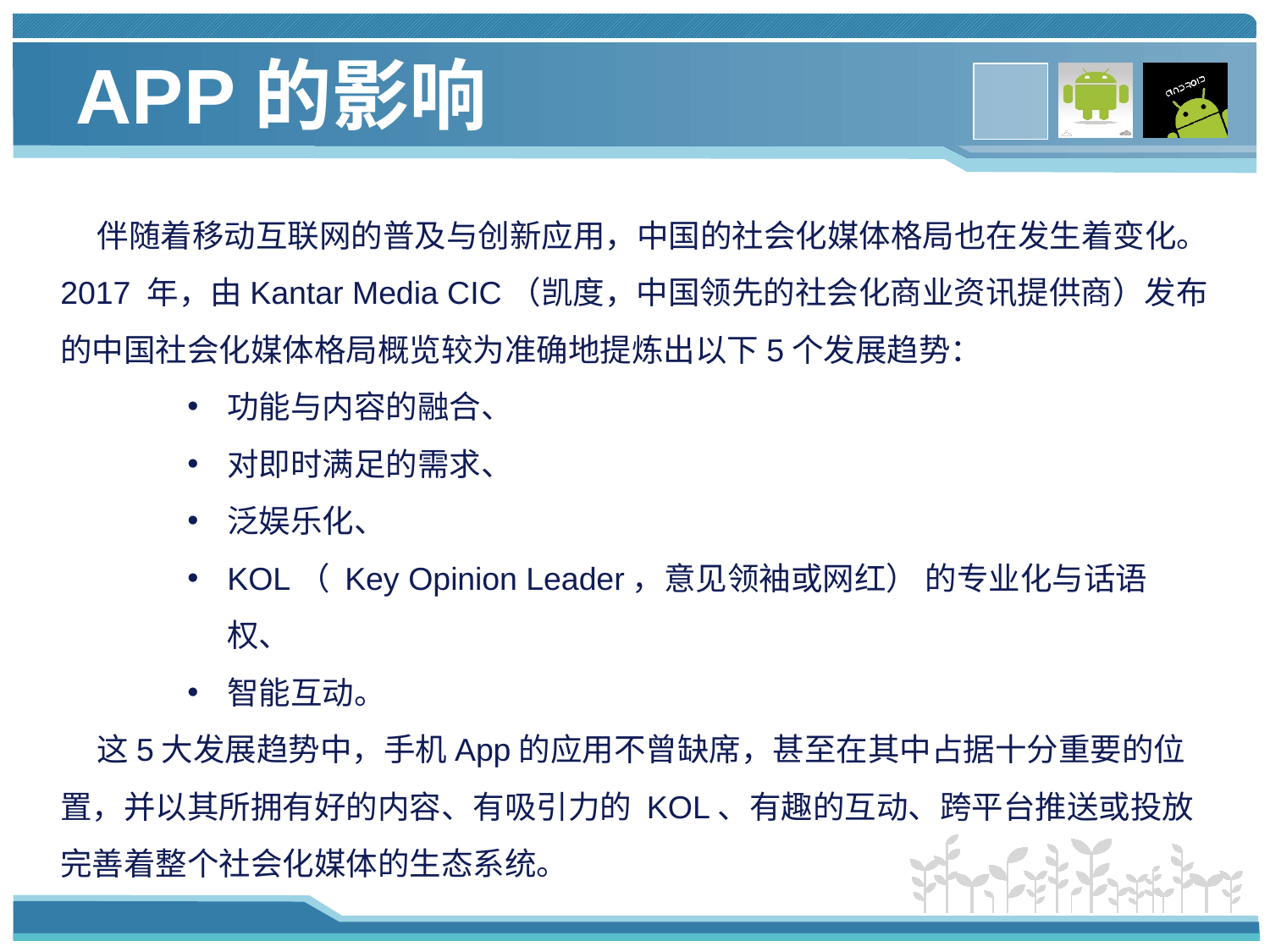

# APP的影响
    伴随着移动互联网的普及与创新应用，中国的社会化媒体格局也在发生着变化。2017 年，由Kantar Media CIC（凯度，中国领先的社会化商业资讯提供商）发布的中国社会化媒体格局概览较为准确地提炼出以下5个发展趋势：
功能与内容的融合、
对即时满足的需求、
泛娱乐化、
KOL（ Key Opinion Leader，意见领袖或网红） 的专业化与话语权、
智能互动。
    这5大发展趋势中，手机App的应用不曾缺席，甚至在其中占据十分重要的位置，并以其所拥有好的内容、有吸引力的 KOL、有趣的互动、跨平台推送或投放完善着整个社会化媒体的生态系统。